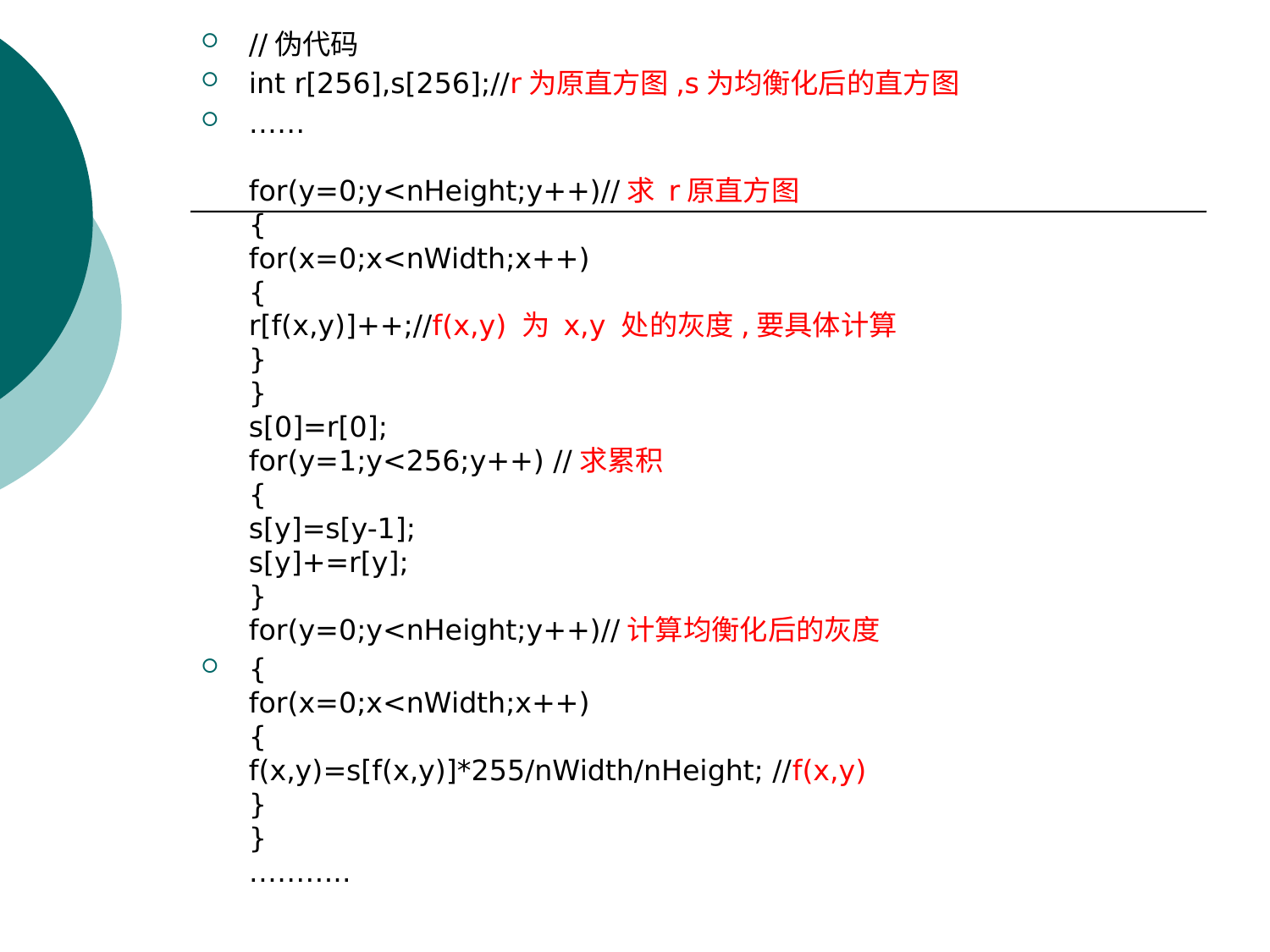

//伪代码
int r[256],s[256];//r为原直方图,s为均衡化后的直方图
……
for(y=0;y<nHeight;y++)//求 r原直方图
{
for(x=0;x<nWidth;x++)
{
r[f(x,y)]++;//f(x,y) 为 x,y 处的灰度,要具体计算
}
}
s[0]=r[0];
for(y=1;y<256;y++) //求累积
{
s[y]=s[y-1];
s[y]+=r[y];
}
for(y=0;y<nHeight;y++)//计算均衡化后的灰度
{
for(x=0;x<nWidth;x++)
{
f(x,y)=s[f(x,y)]*255/nWidth/nHeight; //f(x,y)
}
}
………..
#
65